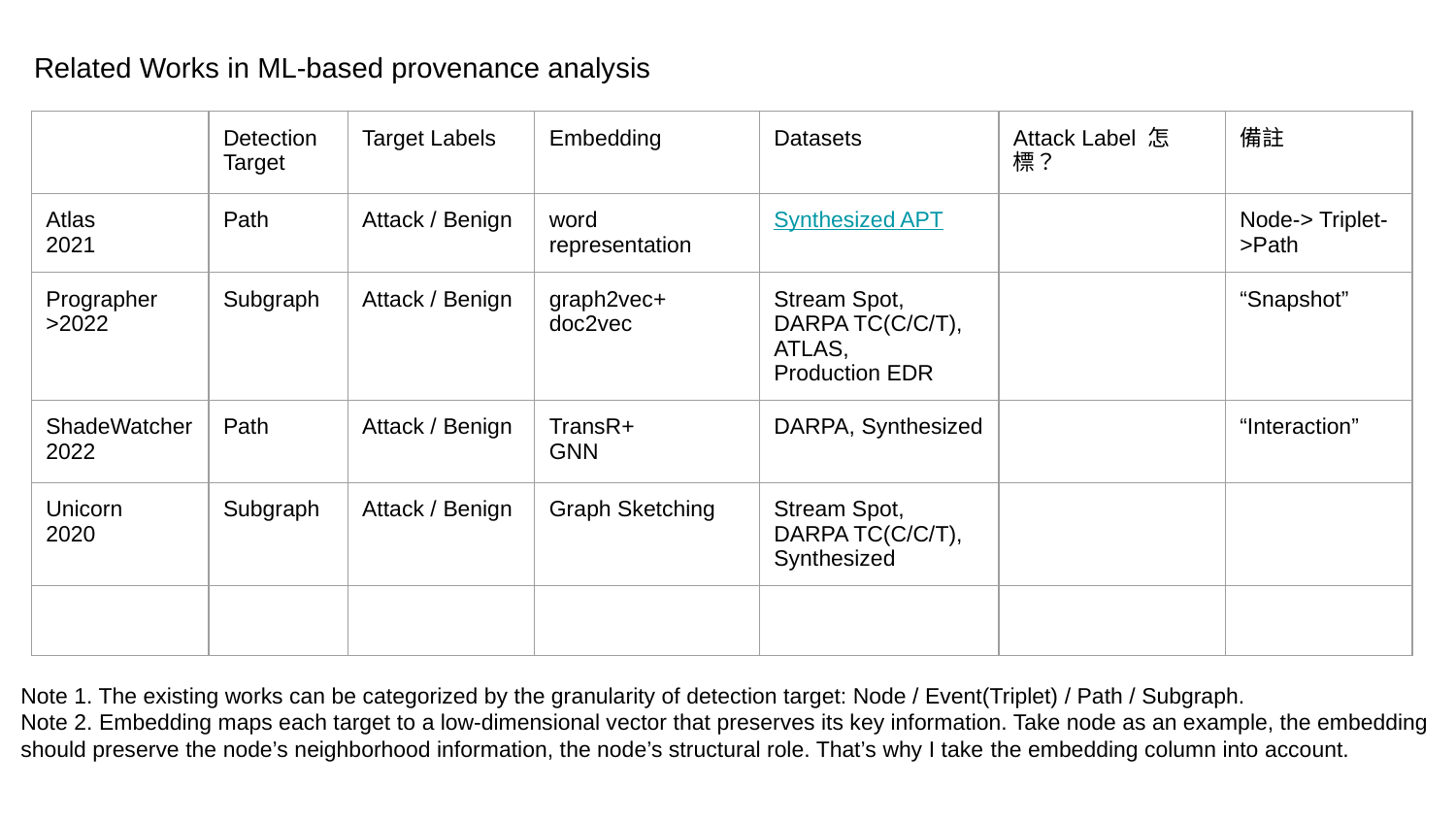

Related Works in ML-based provenance analysis
|  | Detection Target | Target Labels | Embedding | Datasets | Attack Label 怎標？ | 備註 |
| --- | --- | --- | --- | --- | --- | --- |
| Atlas 2021 | Path | Attack / Benign | word representation | Synthesized APT |  | Node-> Triplet->Path |
| Prographer >2022 | Subgraph | Attack / Benign | graph2vec+ doc2vec | Stream Spot, DARPA TC(C/C/T), ATLAS, Production EDR |  | “Snapshot” |
| ShadeWatcher 2022 | Path | Attack / Benign | TransR+ GNN | DARPA, Synthesized |  | “Interaction” |
| Unicorn 2020 | Subgraph | Attack / Benign | Graph Sketching | Stream Spot, DARPA TC(C/C/T), Synthesized |  |  |
|  |  |  |  |  |  |  |
Note 1. The existing works can be categorized by the granularity of detection target: Node / Event(Triplet) / Path / Subgraph.
Note 2. Embedding maps each target to a low-dimensional vector that preserves its key information. Take node as an example, the embedding should preserve the node’s neighborhood information, the node’s structural role. That’s why I take the embedding column into account.